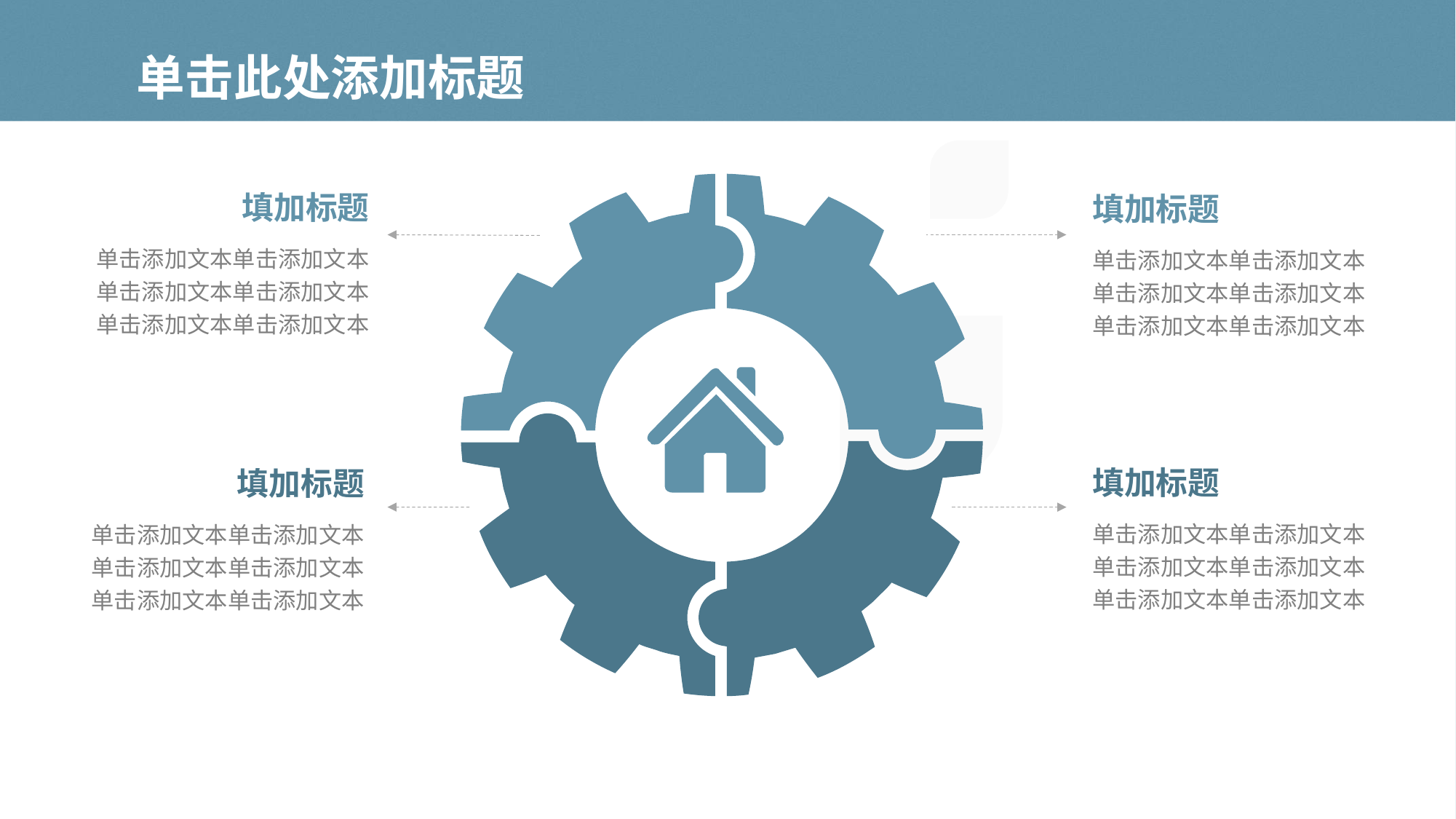

# 单击此处添加标题

填加标题
单击添加文本单击添加文本单击添加文本单击添加文本单击添加文本单击添加文本
填加标题
单击添加文本单击添加文本单击添加文本单击添加文本单击添加文本单击添加文本

填加标题
单击添加文本单击添加文本单击添加文本单击添加文本单击添加文本单击添加文本
填加标题
单击添加文本单击添加文本单击添加文本单击添加文本单击添加文本单击添加文本